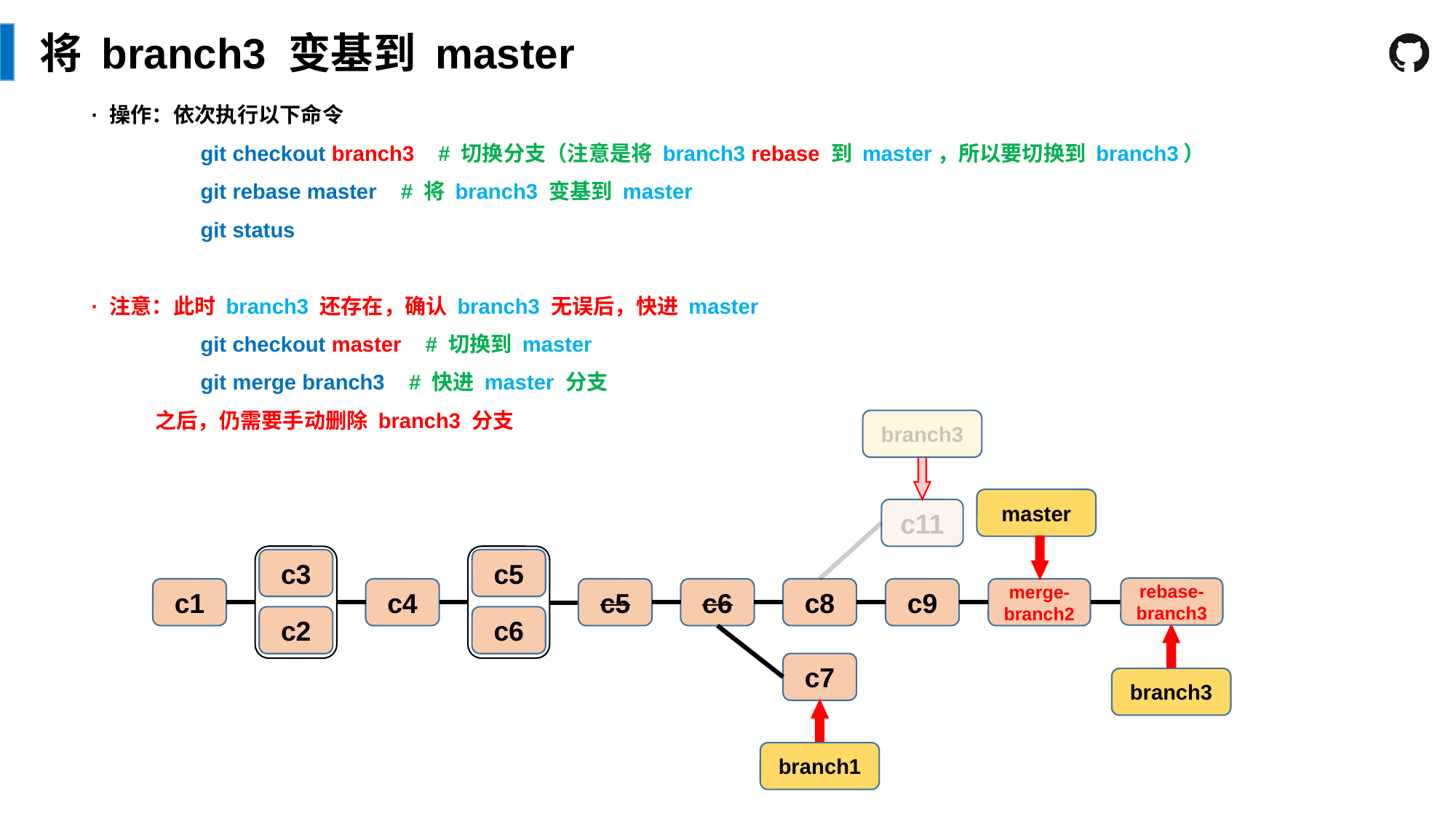

将 branch3 变基到 master
· 操作：依次执行以下命令
	git checkout branch3    # 切换分支（注意是将 branch3 rebase 到 master，所以要切换到 branch3）
	git rebase master    # 将 branch3 变基到 master
	git status

· 注意：此时 branch3 还存在，确认 branch3 无误后，快进 master
	git checkout master    # 切换到 master
	git merge branch3    # 快进 master 分支
            之后，仍需要手动删除 branch3 分支
branch3

master
c11

c3
c2

c5
c6
rebase-branch3
merge-branch2
c9
c1
c4
c5
c6
c8

c7
branch3

branch1